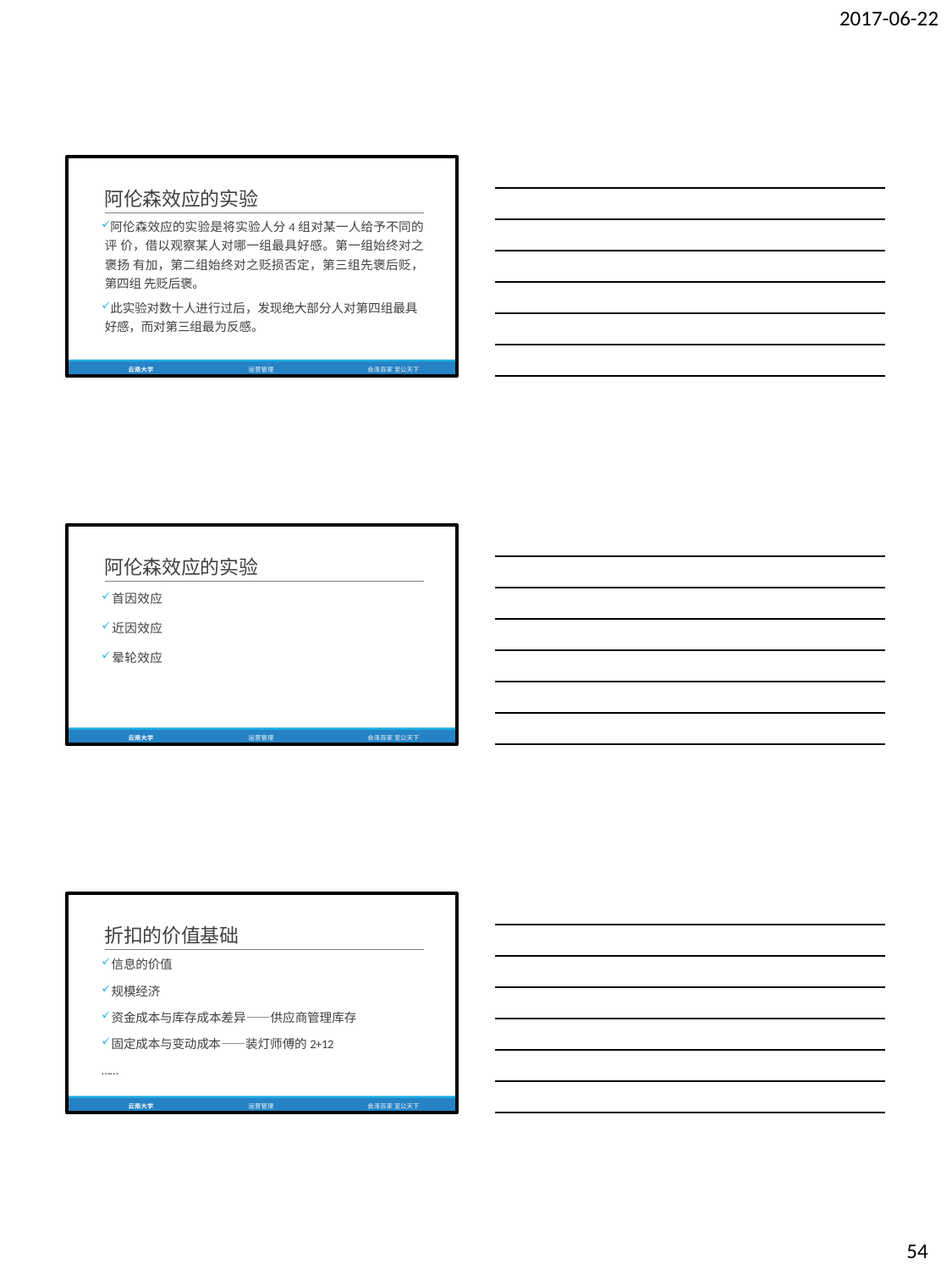

2017-06-22

阿伦森效应的实验
阿伦森效应的实验是将实验人分4组对某一人给予不同的评 价，借以观察某人对哪一组最具好感。第一组始终对之褒扬 有加，第二组始终对之贬损否定，第三组先褒后贬，第四组 先贬后褒。
此实验对数十人进行过后，发现绝大部分人对第四组最具 好感，而对第三组最为反感。

云南大学
运营管理
会泽百家 至公天下

阿伦森效应的实验
首因效应

近因效应

晕轮效应

云南大学
运营管理
会泽百家 至公天下

折扣的价值基础
信息的价值

规模经济

资金成本与库存成本差异——供应商管理库存
固定成本与变动成本——装灯师傅的2+12
……

云南大学
运营管理
会泽百家 至公天下

54